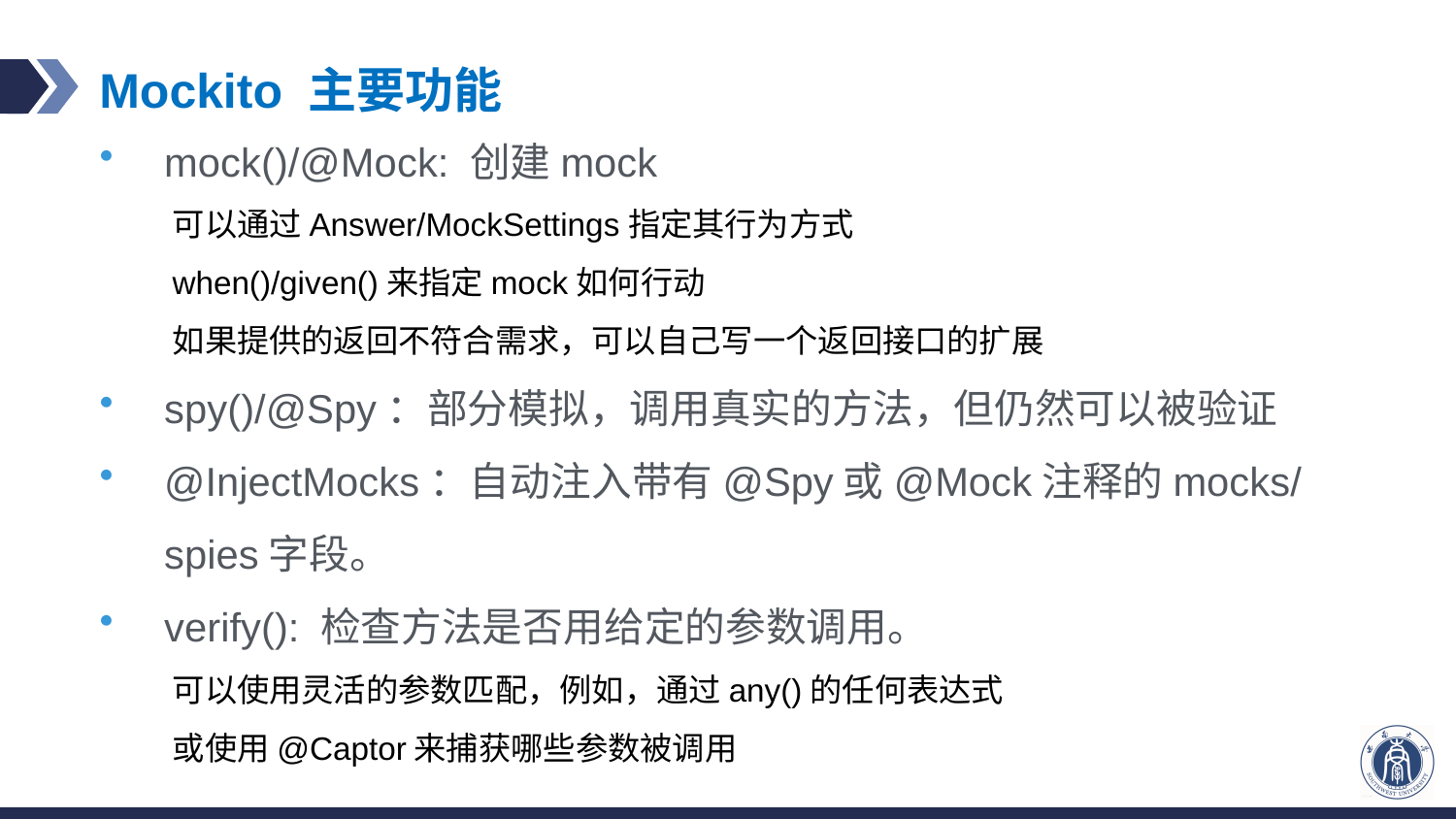

# Mockito 主要功能
mock()/@Mock: 创建mock
可以通过Answer/MockSettings指定其行为方式
when()/given()来指定mock如何行动
如果提供的返回不符合需求，可以自己写一个返回接口的扩展
spy()/@Spy：部分模拟，调用真实的方法，但仍然可以被验证
@InjectMocks：自动注入带有@Spy或@Mock注释的mocks/spies字段。
verify(): 检查方法是否用给定的参数调用。
可以使用灵活的参数匹配，例如，通过any()的任何表达式
或使用@Captor来捕获哪些参数被调用